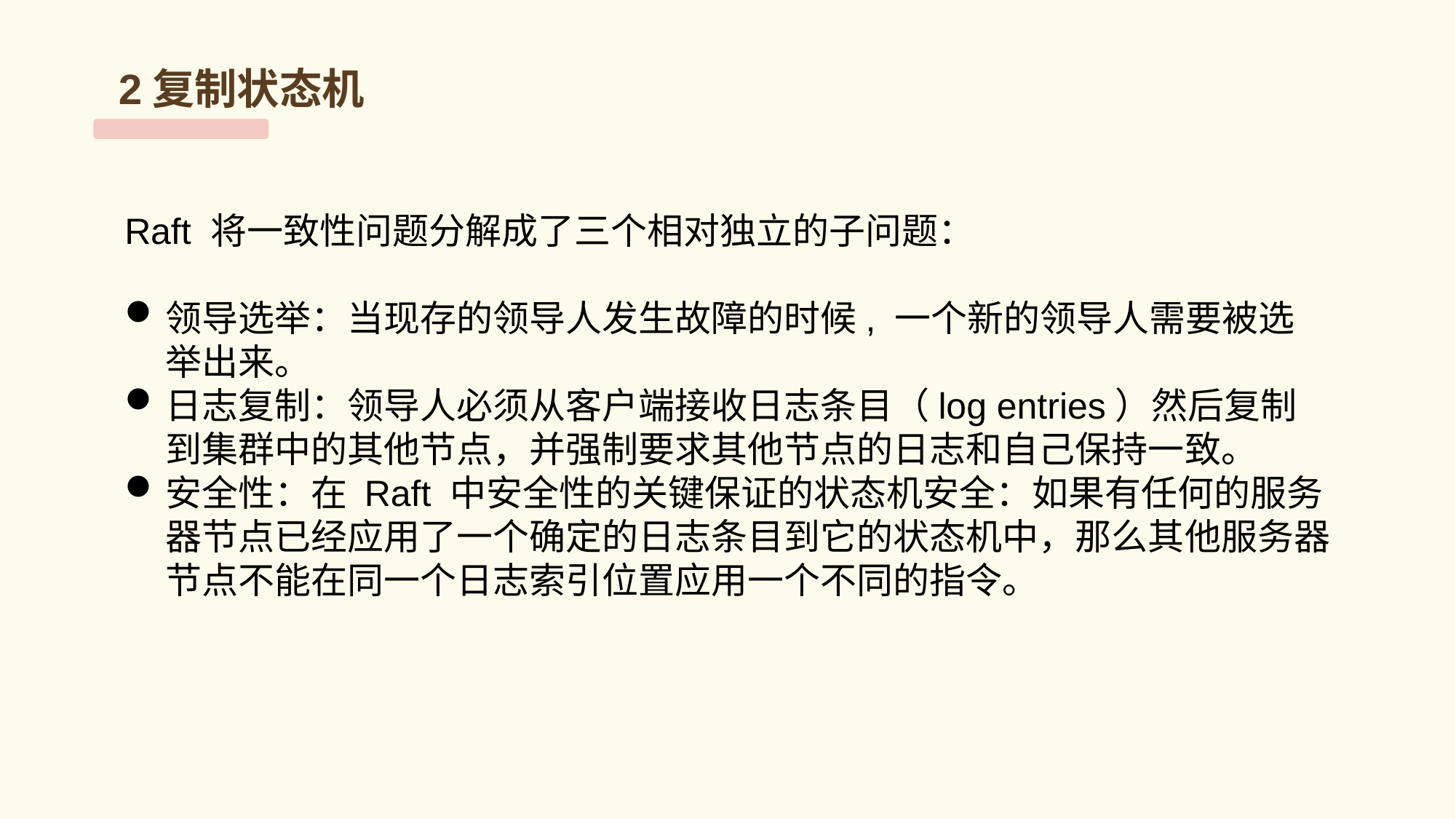

2复制状态机

Raft 将一致性问题分解成了三个相对独立的子问题：

领导选举：当现存的领导人发生故障的时候, 一个新的领导人需要被选举出来。
日志复制：领导人必须从客户端接收日志条目（log entries）然后复制到集群中的其他节点，并强制要求其他节点的日志和自己保持一致。
安全性：在 Raft 中安全性的关键保证的状态机安全：如果有任何的服务器节点已经应用了一个确定的日志条目到它的状态机中，那么其他服务器节点不能在同一个日志索引位置应用一个不同的指令。